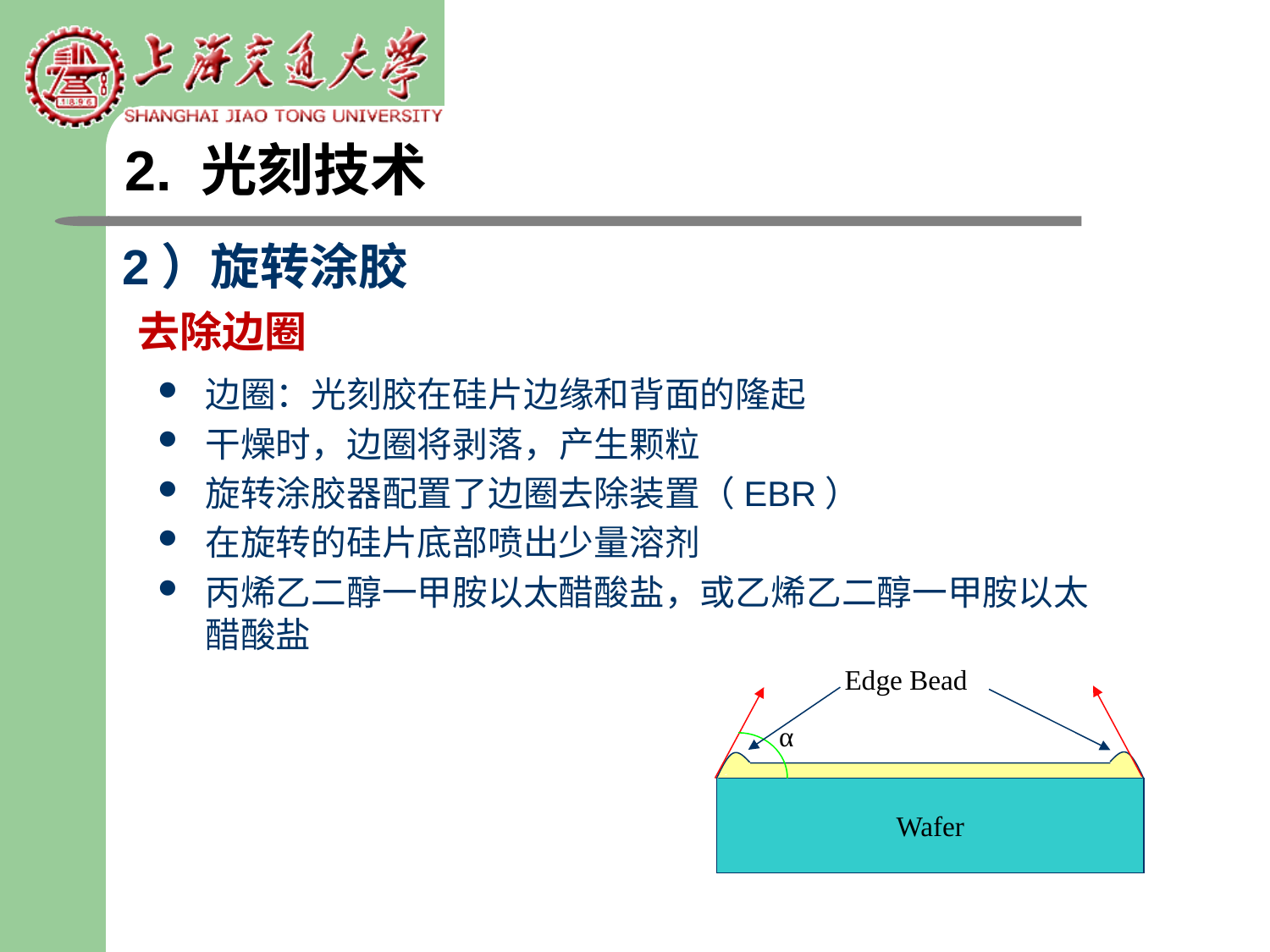

2. 光刻技术
2）旋转涂胶
# 去除边圈
边圈：光刻胶在硅片边缘和背面的隆起
干燥时，边圈将剥落，产生颗粒
旋转涂胶器配置了边圈去除装置（EBR）
在旋转的硅片底部喷出少量溶剂
丙烯乙二醇一甲胺以太醋酸盐，或乙烯乙二醇一甲胺以太醋酸盐
Edge Bead

α

Wafer